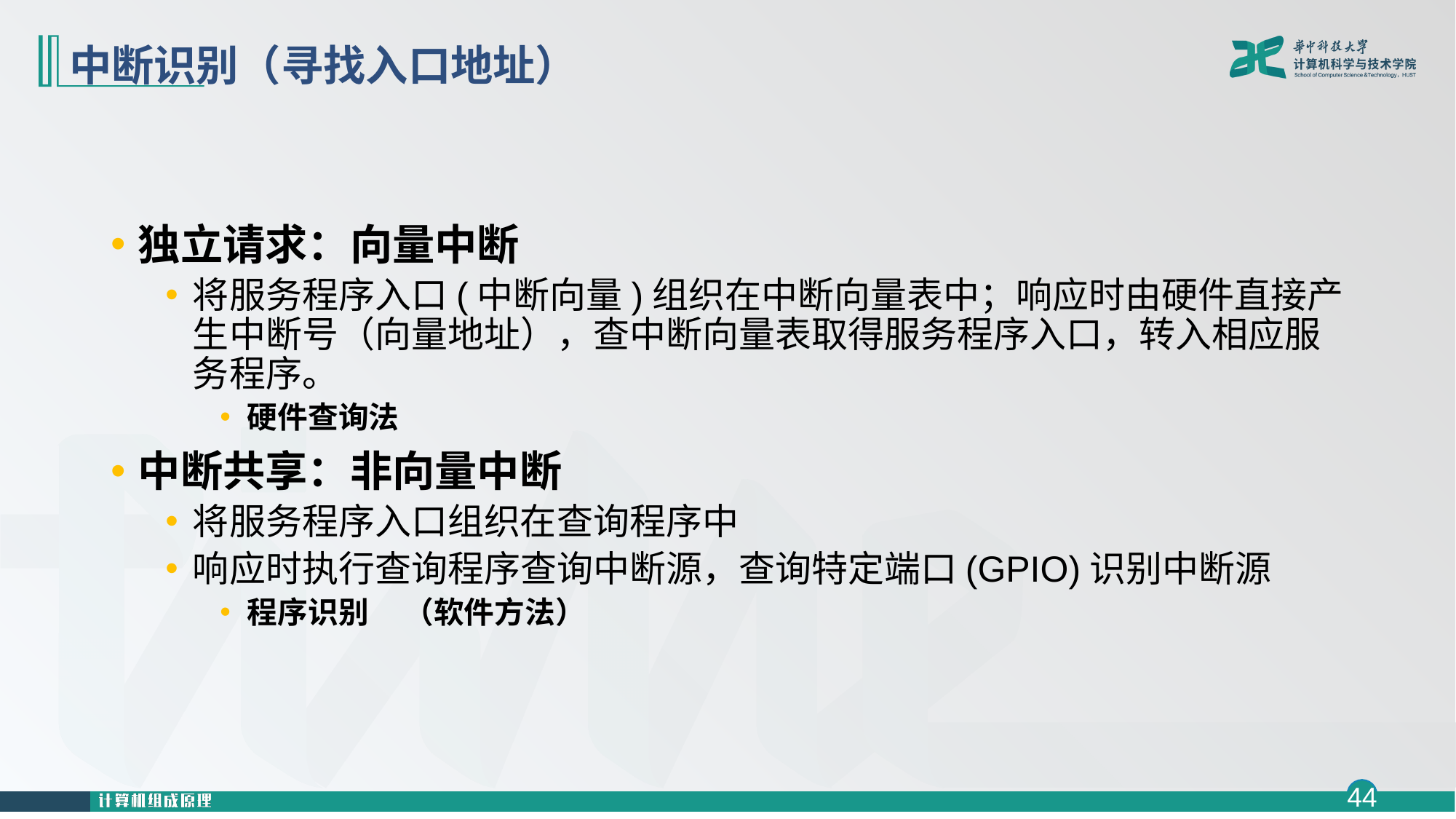

# 中断识别（寻找入口地址）
独立请求：向量中断
将服务程序入口(中断向量)组织在中断向量表中；响应时由硬件直接产生中断号（向量地址），查中断向量表取得服务程序入口，转入相应服务程序。
硬件查询法
中断共享：非向量中断
将服务程序入口组织在查询程序中
响应时执行查询程序查询中断源，查询特定端口(GPIO)识别中断源
程序识别     （软件方法）